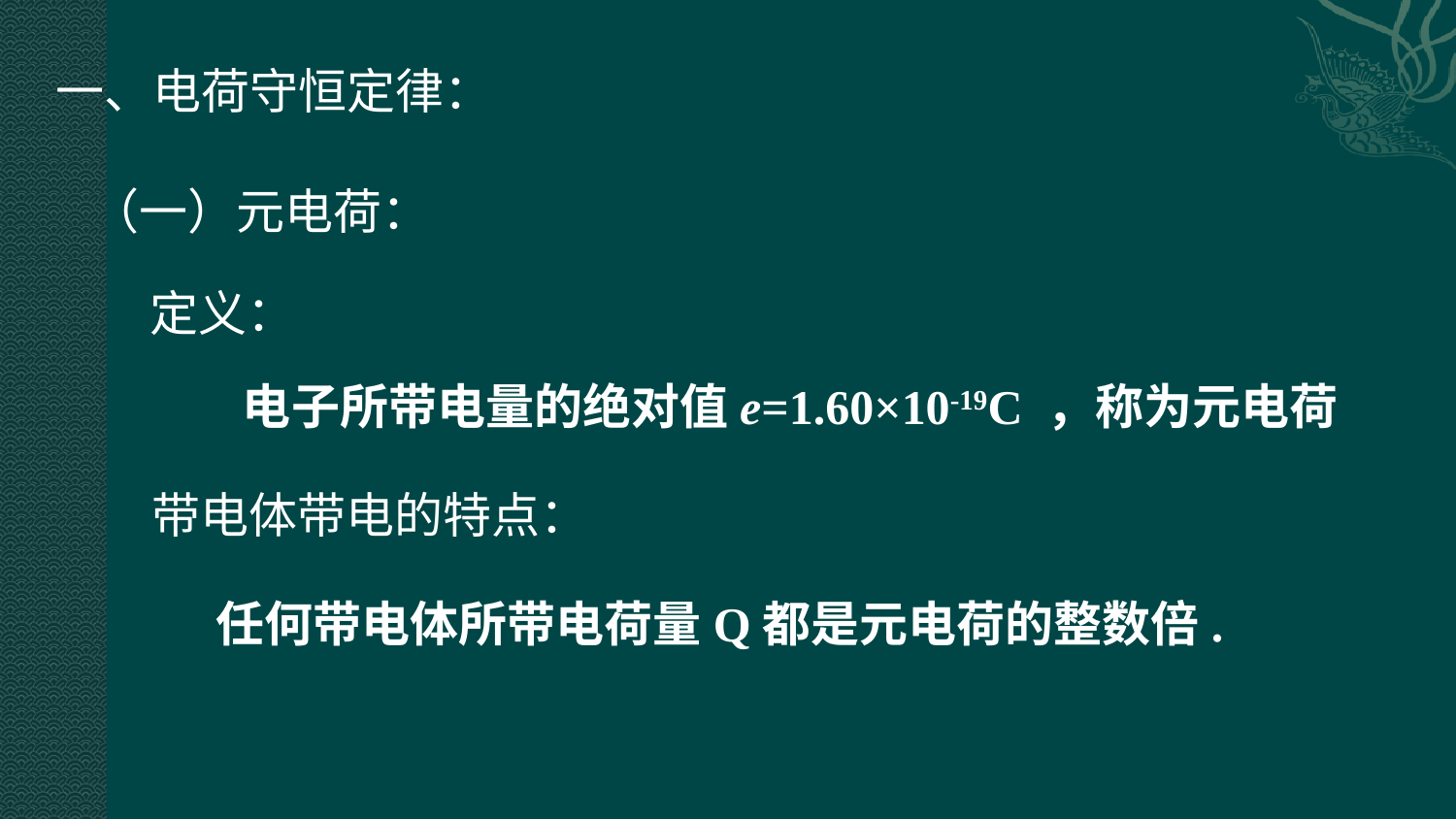

一、电荷守恒定律：
（一）元电荷：
定义：
电子所带电量的绝对值e=1.60×10-19C ，称为元电荷
带电体带电的特点：
任何带电体所带电荷量Q都是元电荷的整数倍.